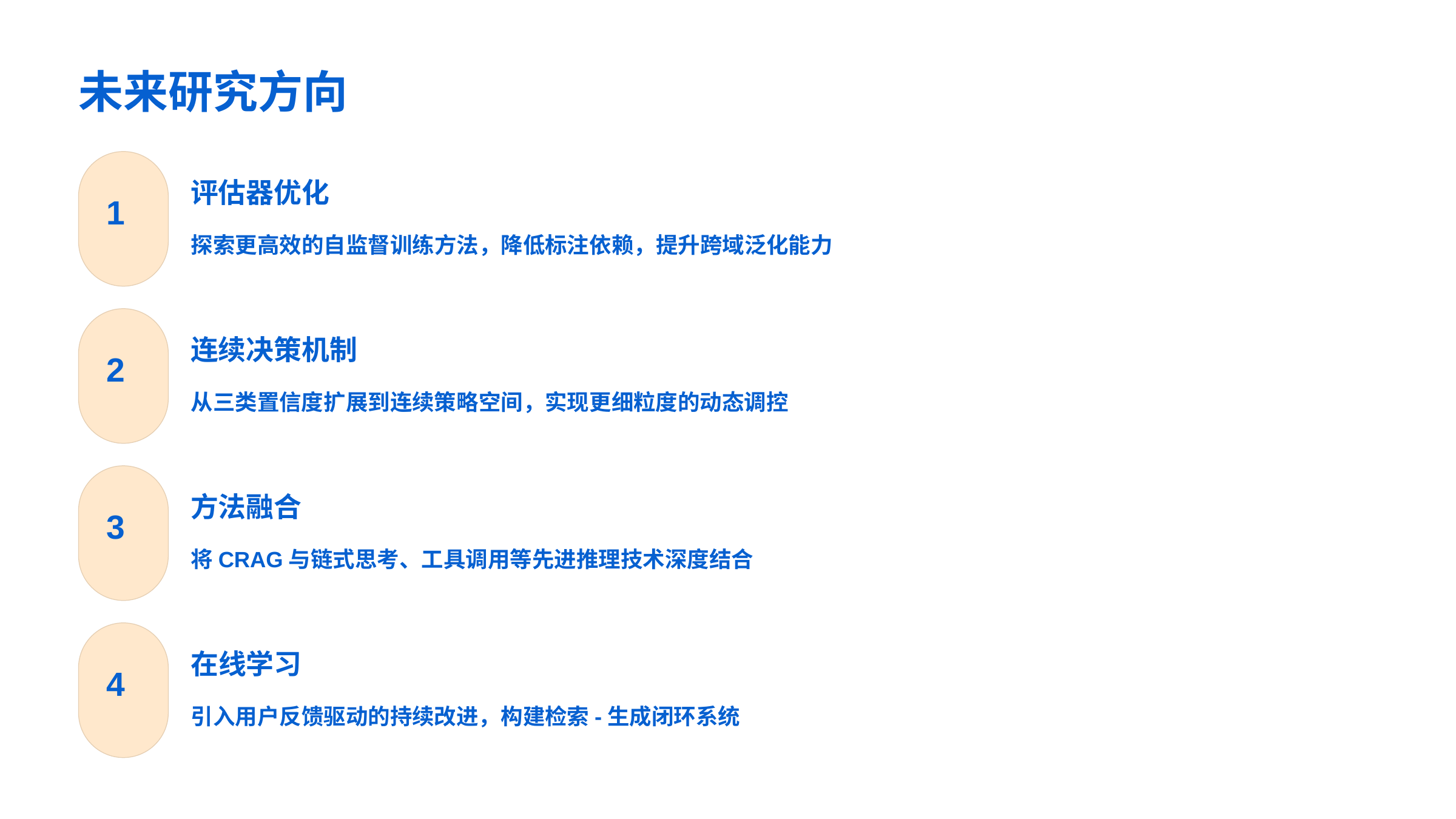

未来研究方向

评估器优化
1
探索更高效的自监督训练方法，降低标注依赖，提升跨域泛化能力

连续决策机制
2
从三类置信度扩展到连续策略空间，实现更细粒度的动态调控

方法融合
3
将CRAG与链式思考、工具调用等先进推理技术深度结合

在线学习
4
引入用户反馈驱动的持续改进，构建检索-生成闭环系统